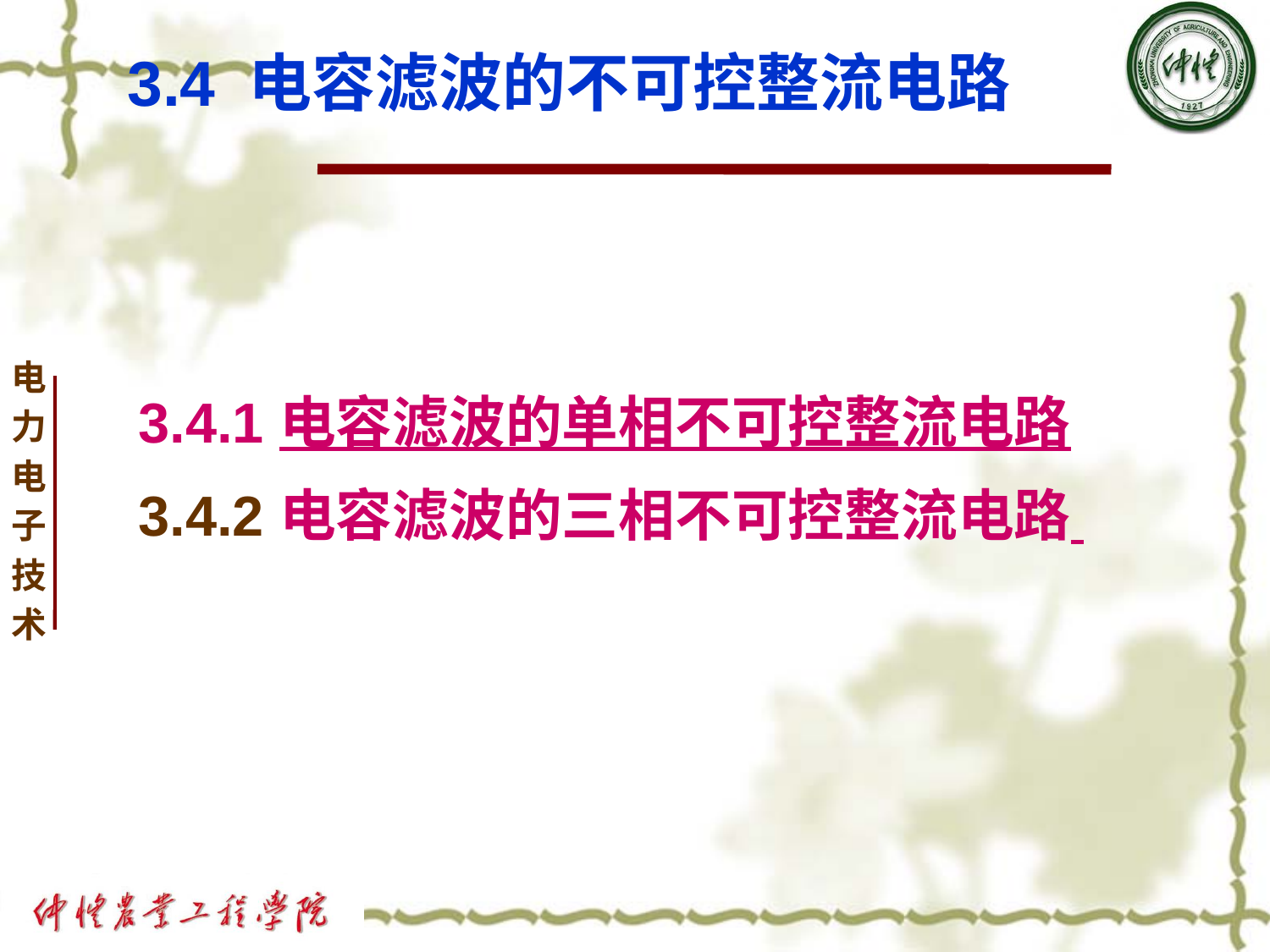

# 3.4 电容滤波的不可控整流电路

    3.4.1 电容滤波的单相不可控整流电路
    3.4.2 电容滤波的三相不可控整流电路